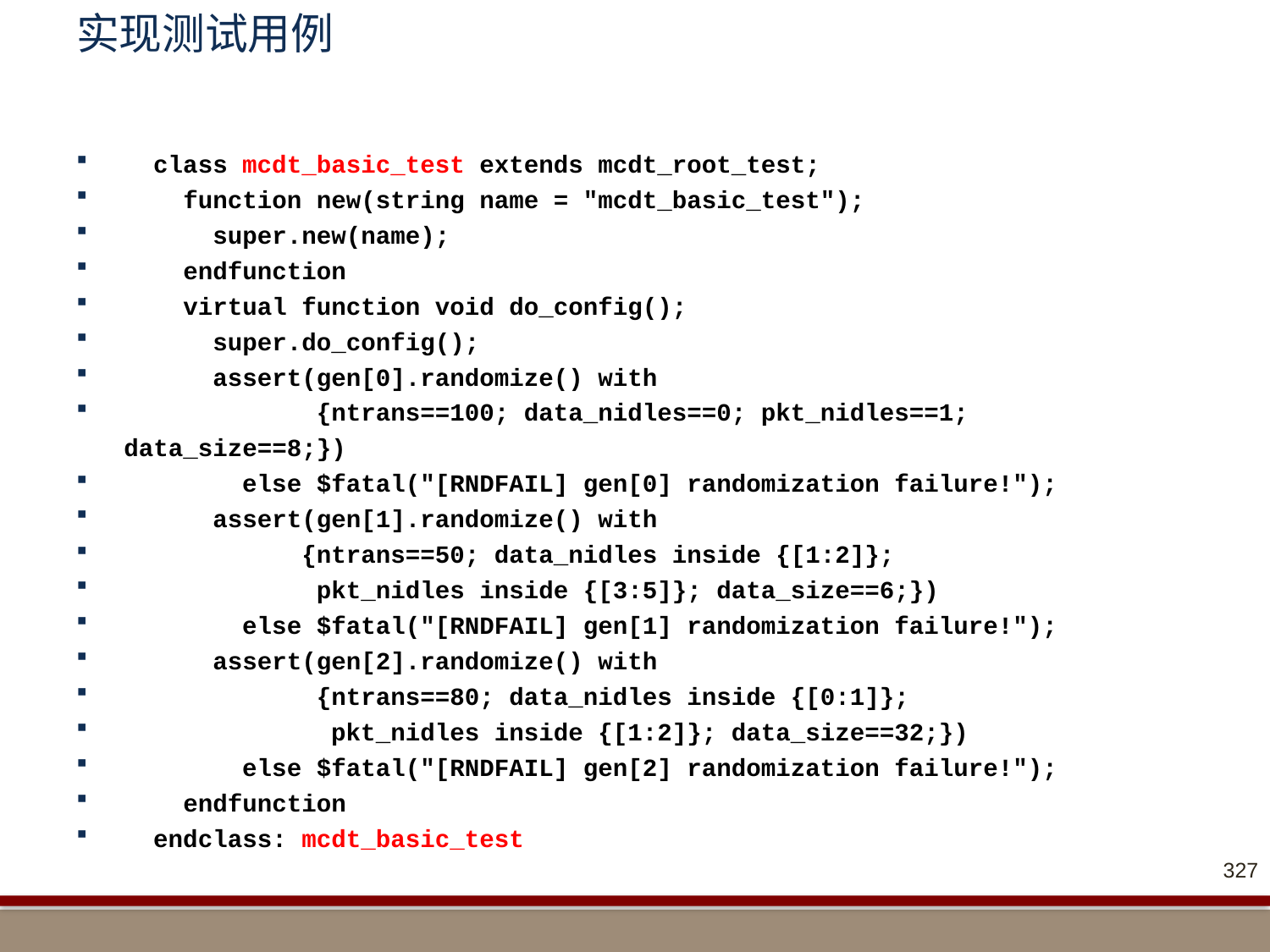

# 实现测试用例
  class mcdt_basic_test extends mcdt_root_test;
    function new(string name = "mcdt_basic_test");
      super.new(name);
    endfunction
    virtual function void do_config();
      super.do_config();
      assert(gen[0].randomize() with
             {ntrans==100; data_nidles==0; pkt_nidles==1; data_size==8;})
        else $fatal("[RNDFAIL] gen[0] randomization failure!");
      assert(gen[1].randomize() with
            {ntrans==50; data_nidles inside {[1:2]};
             pkt_nidles inside {[3:5]}; data_size==6;})
        else $fatal("[RNDFAIL] gen[1] randomization failure!");
      assert(gen[2].randomize() with
             {ntrans==80; data_nidles inside {[0:1]};
              pkt_nidles inside {[1:2]}; data_size==32;})
        else $fatal("[RNDFAIL] gen[2] randomization failure!");
    endfunction
  endclass: mcdt_basic_test
327